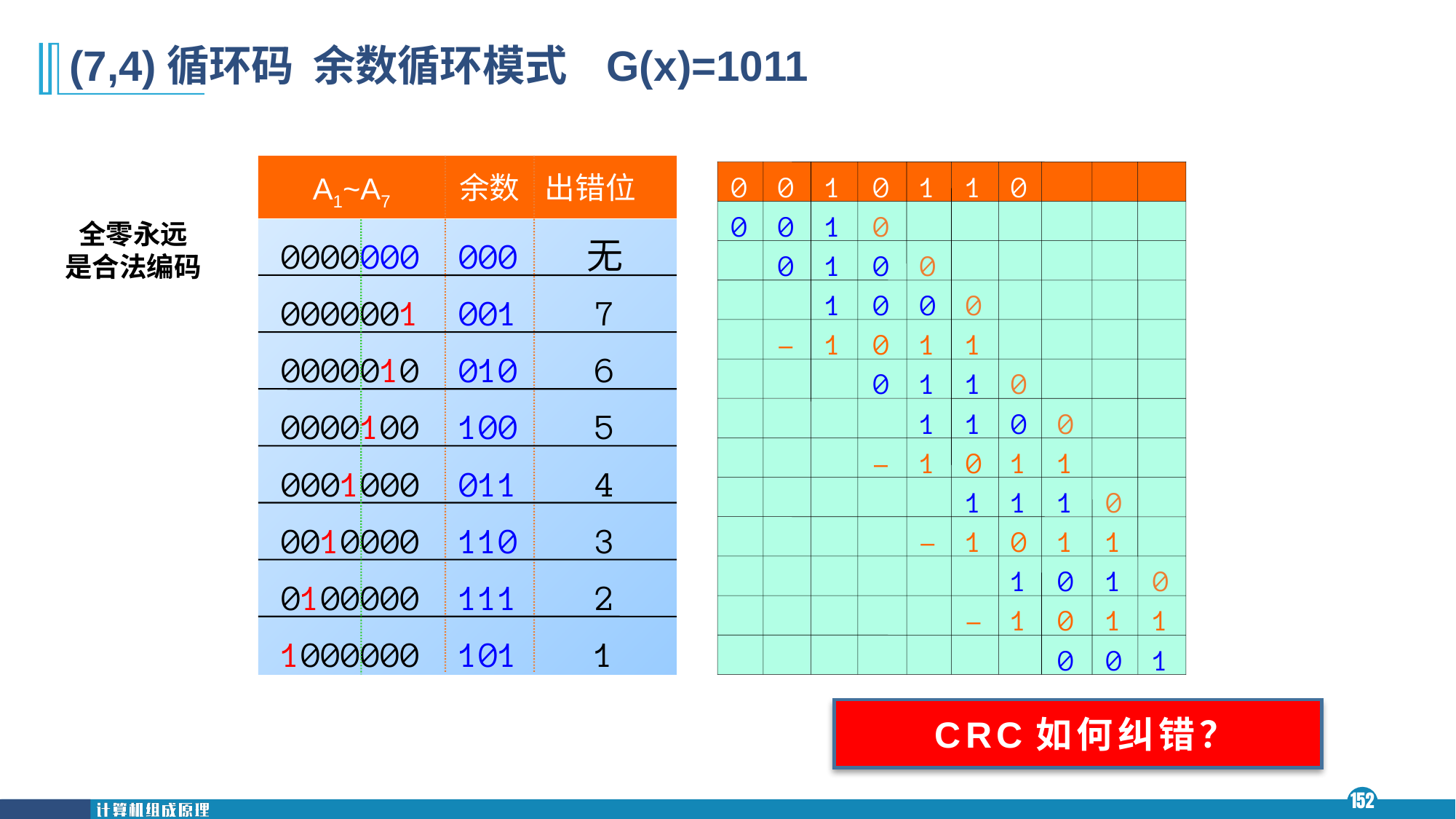

# (7,4)循环码  余数循环模式   G(x)=1011
A1~A7

余数
出错位

0

0

1

0
1

1
0

0
0
1

0

全零永远
是合法编码
0000000
000
无

0
1
0
0

0000001
001
7

1
0
0
0

-
1
0
1
1

0000010
010
6

0
1
1

0

0000100
100
5

1
1
0
0

-
1
0
1
1

0001000
011
4

1
1
1

0

0010000
110
3

-
1
0
1
1

1
0
1
0

0100000
111
2

-
1
0
1
1

1000000
101
1

0
0
1

 CRC如何纠错？